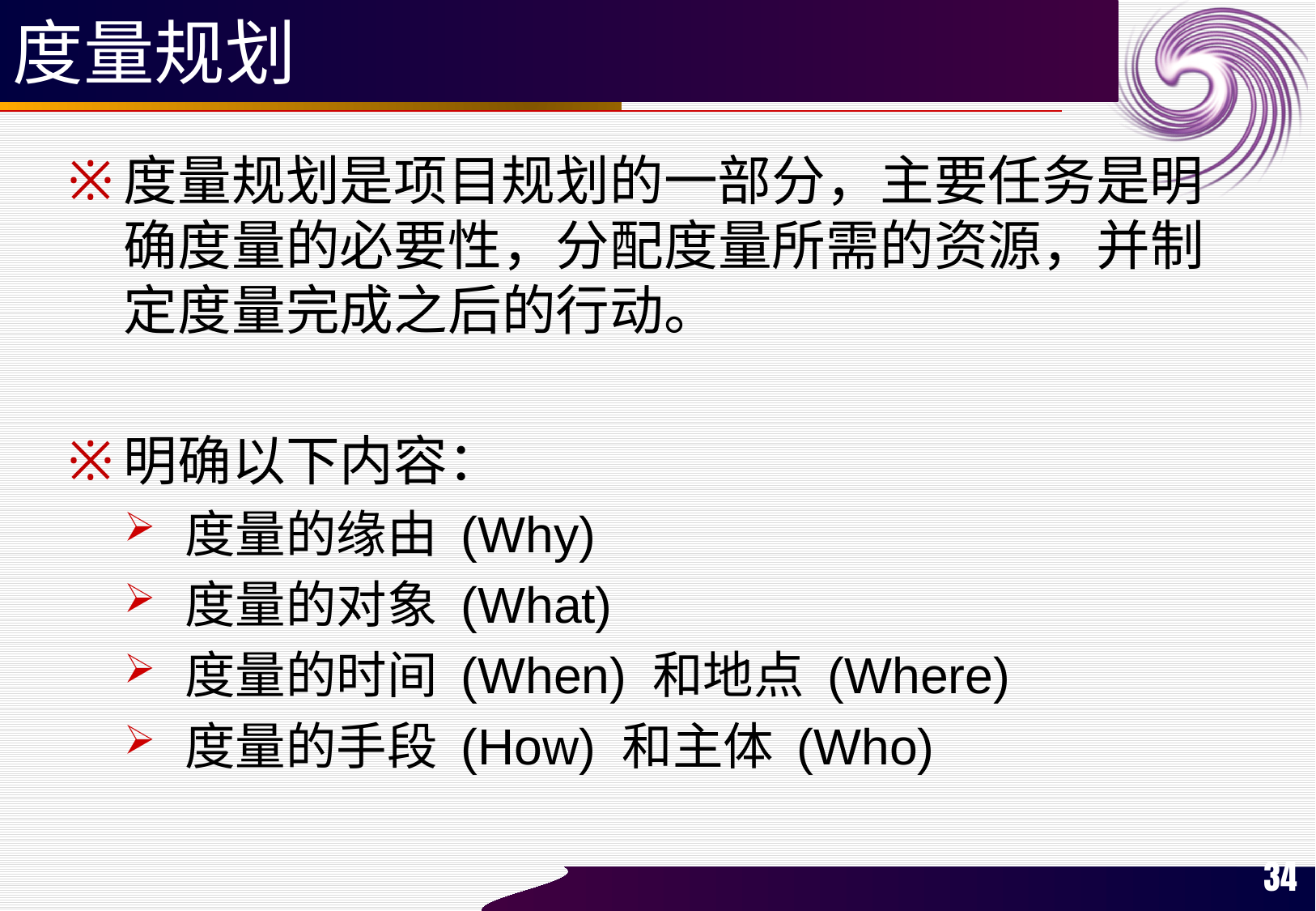

# 度量规划
度量规划是项目规划的一部分，主要任务是明确度量的必要性，分配度量所需的资源，并制定度量完成之后的行动。

明确以下内容：
度量的缘由 (Why)
度量的对象 (What)
度量的时间 (When) 和地点 (Where)
度量的手段 (How) 和主体 (Who)
34